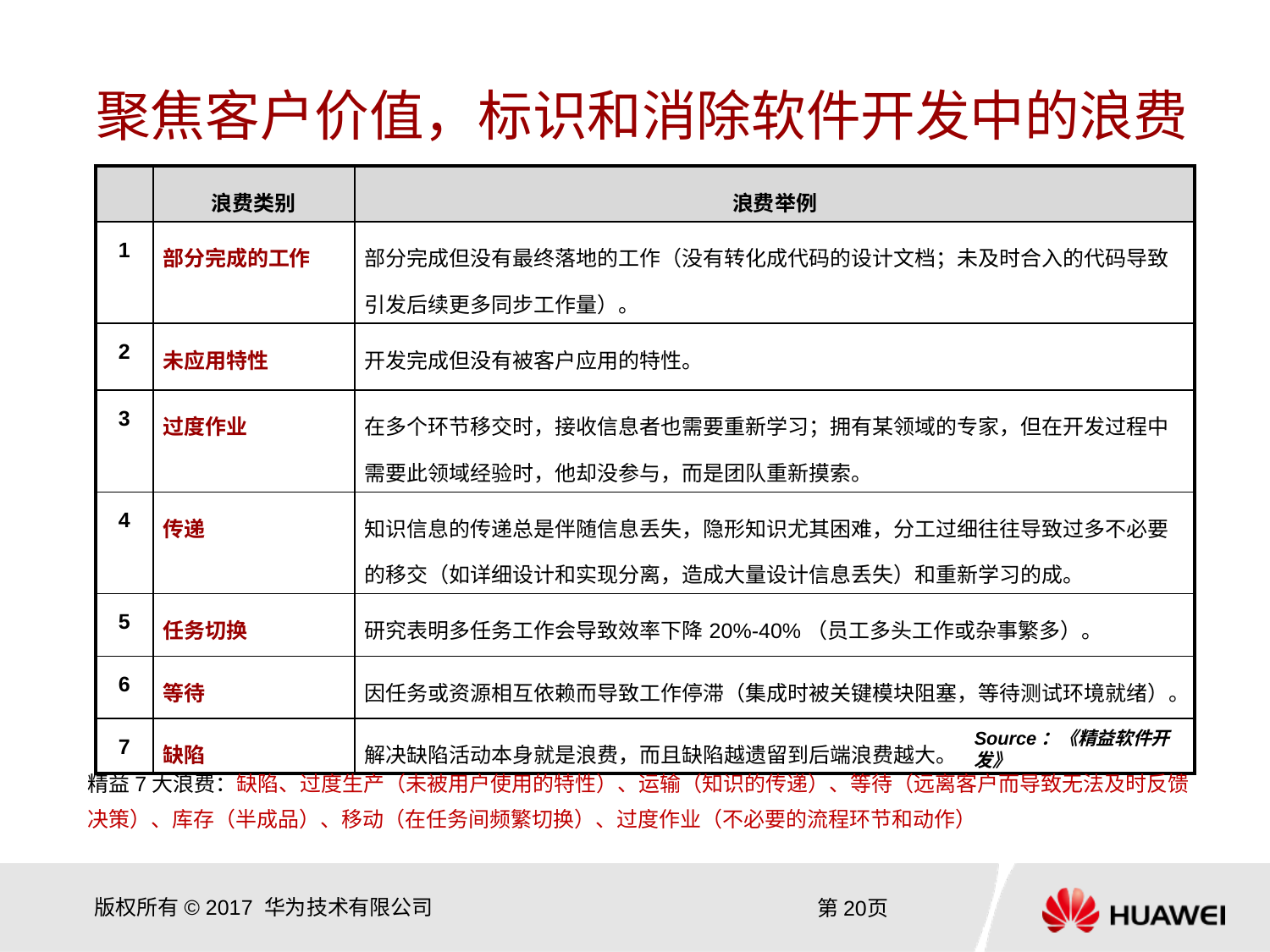

# 聚焦客户价值，标识和消除软件开发中的浪费

|  | 浪费类别 | 浪费举例 |
| --- | --- | --- |
| 1 | 部分完成的工作 | 部分完成但没有最终落地的工作（没有转化成代码的设计文档；未及时合入的代码导致引发后续更多同步工作量）。 |
| 2 | 未应用特性 | 开发完成但没有被客户应用的特性。 |
| 3 | 过度作业 | 在多个环节移交时，接收信息者也需要重新学习；拥有某领域的专家，但在开发过程中需要此领域经验时，他却没参与，而是团队重新摸索。 |
| 4 | 传递 | 知识信息的传递总是伴随信息丢失，隐形知识尤其困难，分工过细往往导致过多不必要的移交（如详细设计和实现分离，造成大量设计信息丢失）和重新学习的成。 |
| 5 | 任务切换 | 研究表明多任务工作会导致效率下降20%-40%（员工多头工作或杂事繁多）。 |
| 6 | 等待 | 因任务或资源相互依赖而导致工作停滞（集成时被关键模块阻塞，等待测试环境就绪）。 |
| 7 | 缺陷 | 解决缺陷活动本身就是浪费，而且缺陷越遗留到后端浪费越大。 |
Source：《精益软件开发》
精益7大浪费：缺陷、过度生产（未被用户使用的特性）、运输（知识的传递）、等待（远离客户而导致无法及时反馈决策）、库存（半成品）、移动（在任务间频繁切换）、过度作业（不必要的流程环节和动作）